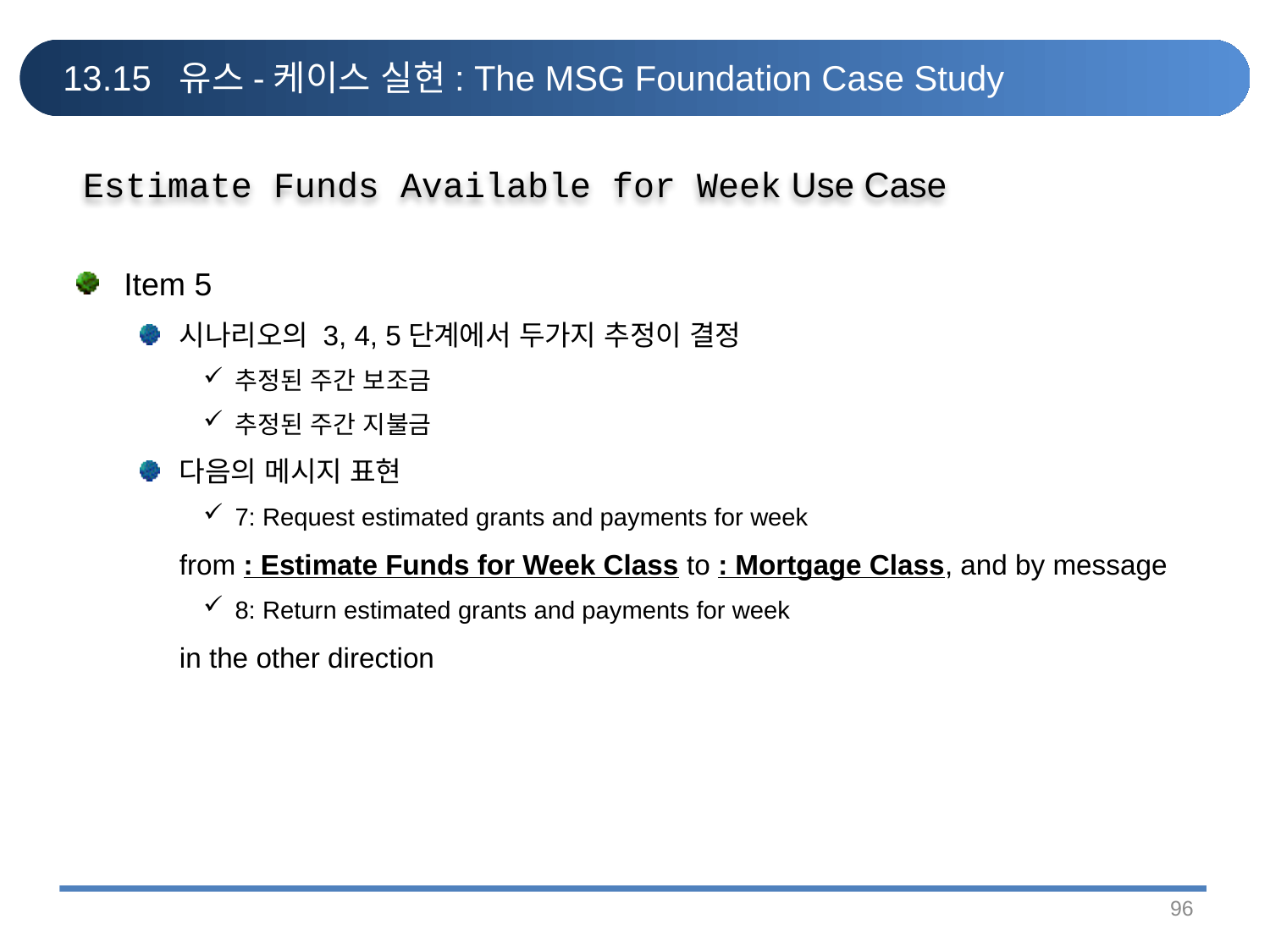

# 13.15  유스-케이스 실현: The MSG Foundation Case Study
Estimate Funds Available for Week Use Case
Item 5
시나리오의 3, 4, 5단계에서 두가지 추정이 결정
추정된 주간 보조금
추정된 주간 지불금
다음의 메시지 표현
7: Request estimated grants and payments for week
	from : Estimate Funds for Week Class to : Mortgage Class, and by message
8: Return estimated grants and payments for week
	in the other direction

96